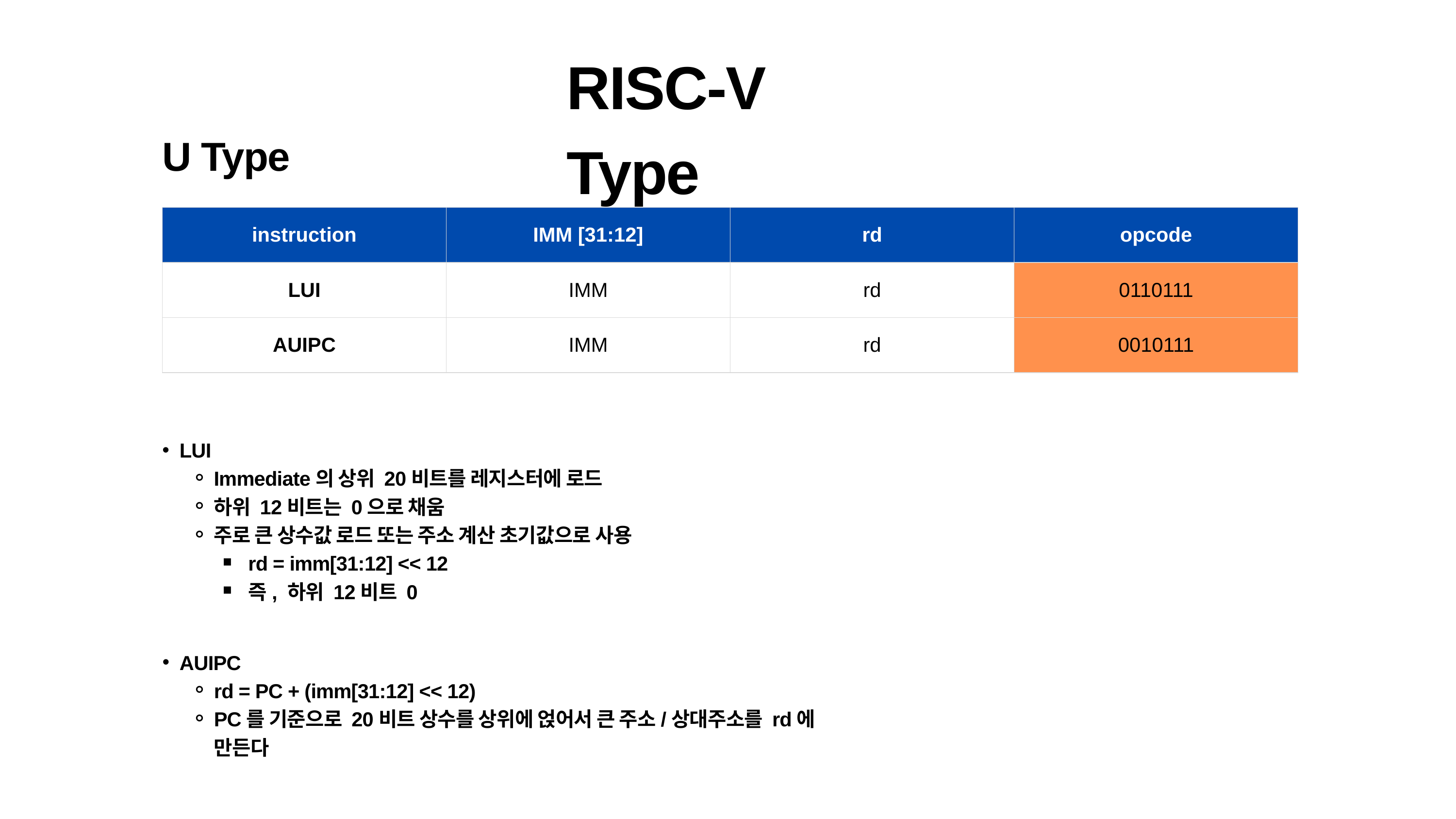

RISC-V Type
U Type
| instruction | IMM [31:12] | rd | opcode |
| --- | --- | --- | --- |
| LUI | IMM | rd | ­0110111 |
| AUIPC | IMM | rd | ­0010111 |

LUI
Immediate의 상위 20비트를 레지스터에 로드
하위 12비트는 0으로 채움
주로 큰 상수값 로드 또는 주소 계산 초기값으로 사용
rd = imm[31:12] << 12
즉, 하위 12비트 0

AUIPC
rd = PC + (imm[31:12] << 12)
PC를 기준으로 20비트 상수를 상위에 얹어서 큰 주소/상대주소를 rd에 만든다